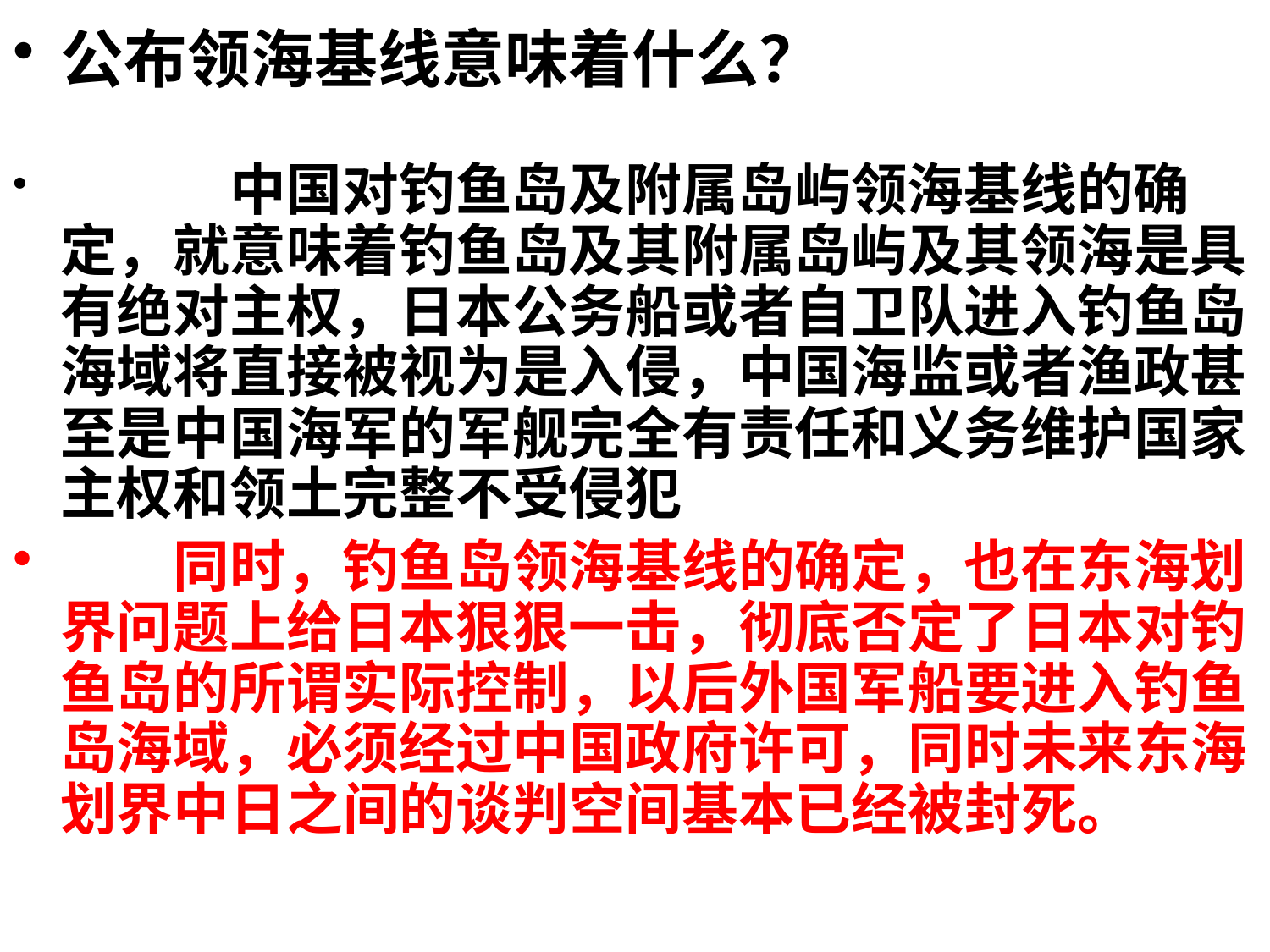

公布领海基线意味着什么？

　　　　中国对钓鱼岛及附属岛屿领海基线的确定，就意味着钓鱼岛及其附属岛屿及其领海是具有绝对主权，日本公务船或者自卫队进入钓鱼岛海域将直接被视为是入侵，中国海监或者渔政甚至是中国海军的军舰完全有责任和义务维护国家主权和领土完整不受侵犯
　　同时，钓鱼岛领海基线的确定，也在东海划界问题上给日本狠狠一击，彻底否定了日本对钓鱼岛的所谓实际控制，以后外国军船要进入钓鱼岛海域，必须经过中国政府许可，同时未来东海划界中日之间的谈判空间基本已经被封死。